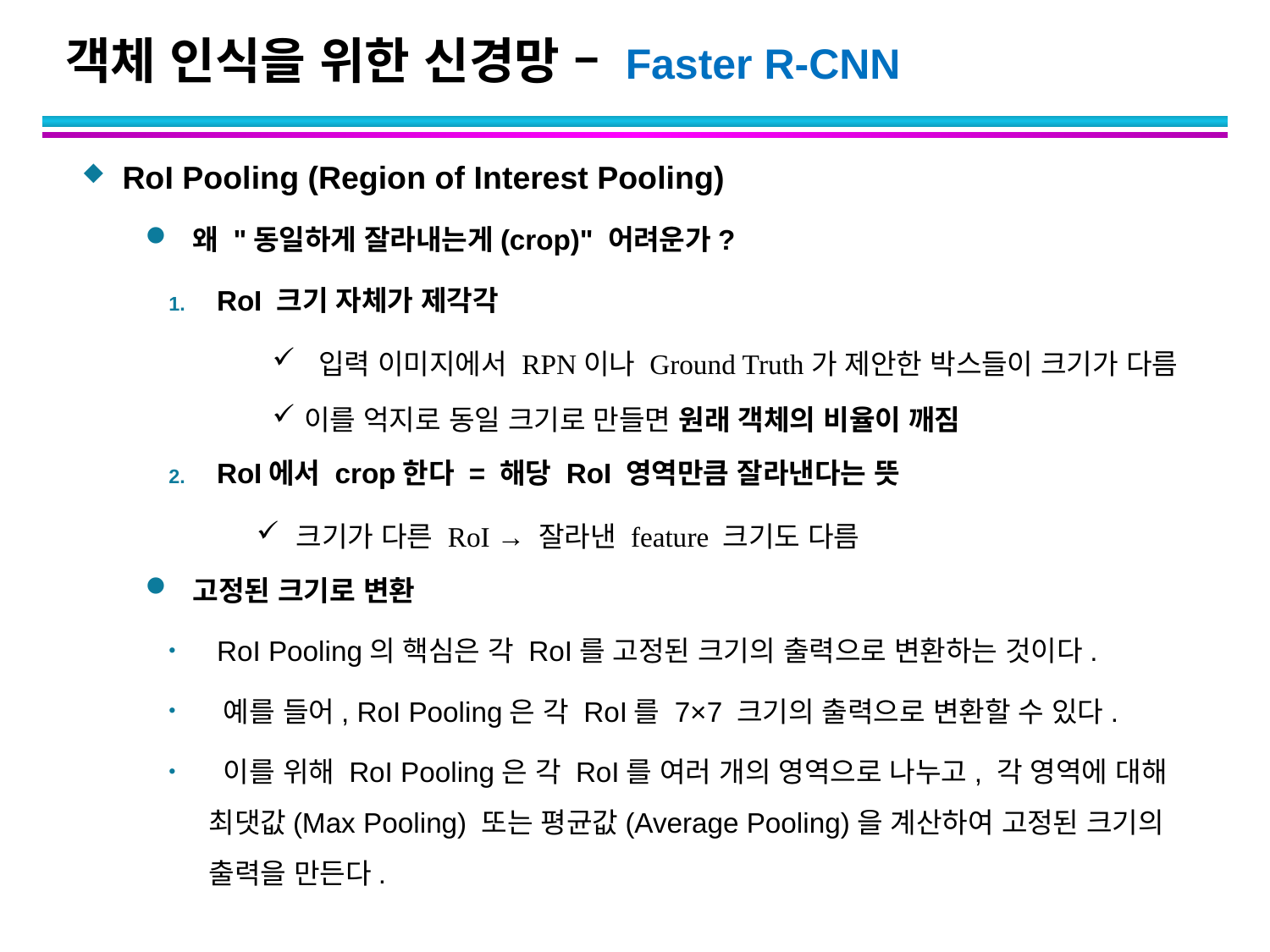

# 객체 인식을 위한 신경망 – Faster R-CNN
RoI Pooling (Region of Interest Pooling)
왜 "동일하게 잘라내는게(crop)" 어려운가?
 RoI 크기 자체가 제각각
 입력 이미지에서 RPN이나 Ground Truth가 제안한 박스들이 크기가 다름
이를 억지로 동일 크기로 만들면 원래 객체의 비율이 깨짐
 RoI에서 crop한다 = 해당 RoI 영역만큼 잘라낸다는 뜻
크기가 다른 RoI → 잘라낸 feature 크기도 다름
고정된 크기로 변환
 RoI Pooling의 핵심은 각 RoI를 고정된 크기의 출력으로 변환하는 것이다.
 예를 들어, RoI Pooling은 각 RoI를 7×7 크기의 출력으로 변환할 수 있다.
 이를 위해 RoI Pooling은 각 RoI를 여러 개의 영역으로 나누고, 각 영역에 대해 최댓값(Max Pooling) 또는 평균값(Average Pooling)을 계산하여 고정된 크기의 출력을 만든다.